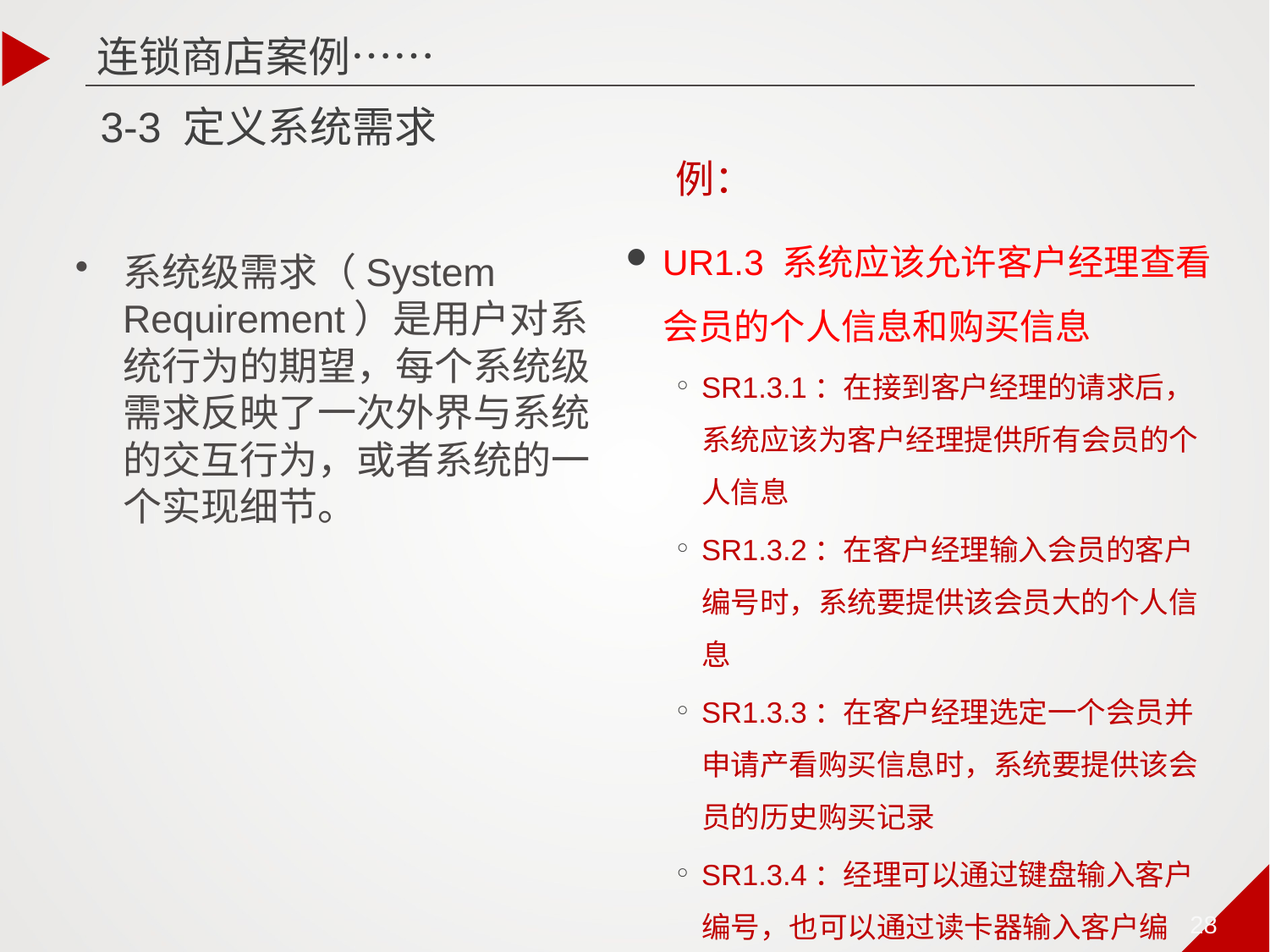

连锁商店案例……

# 3-3 定义系统需求
例：
UR1.3 系统应该允许客户经理查看会员的个人信息和购买信息
SR1.3.1：在接到客户经理的请求后，系统应该为客户经理提供所有会员的个人信息
SR1.3.2：在客户经理输入会员的客户编号时，系统要提供该会员大的个人信息
SR1.3.3：在客户经理选定一个会员并申请产看购买信息时，系统要提供该会员的历史购买记录
SR1.3.4：经理可以通过键盘输入客户编号，也可以通过读卡器输入客户编号。
系统级需求（System Requirement）是用户对系统行为的期望，每个系统级需求反映了一次外界与系统的交互行为，或者系统的一个实现细节。